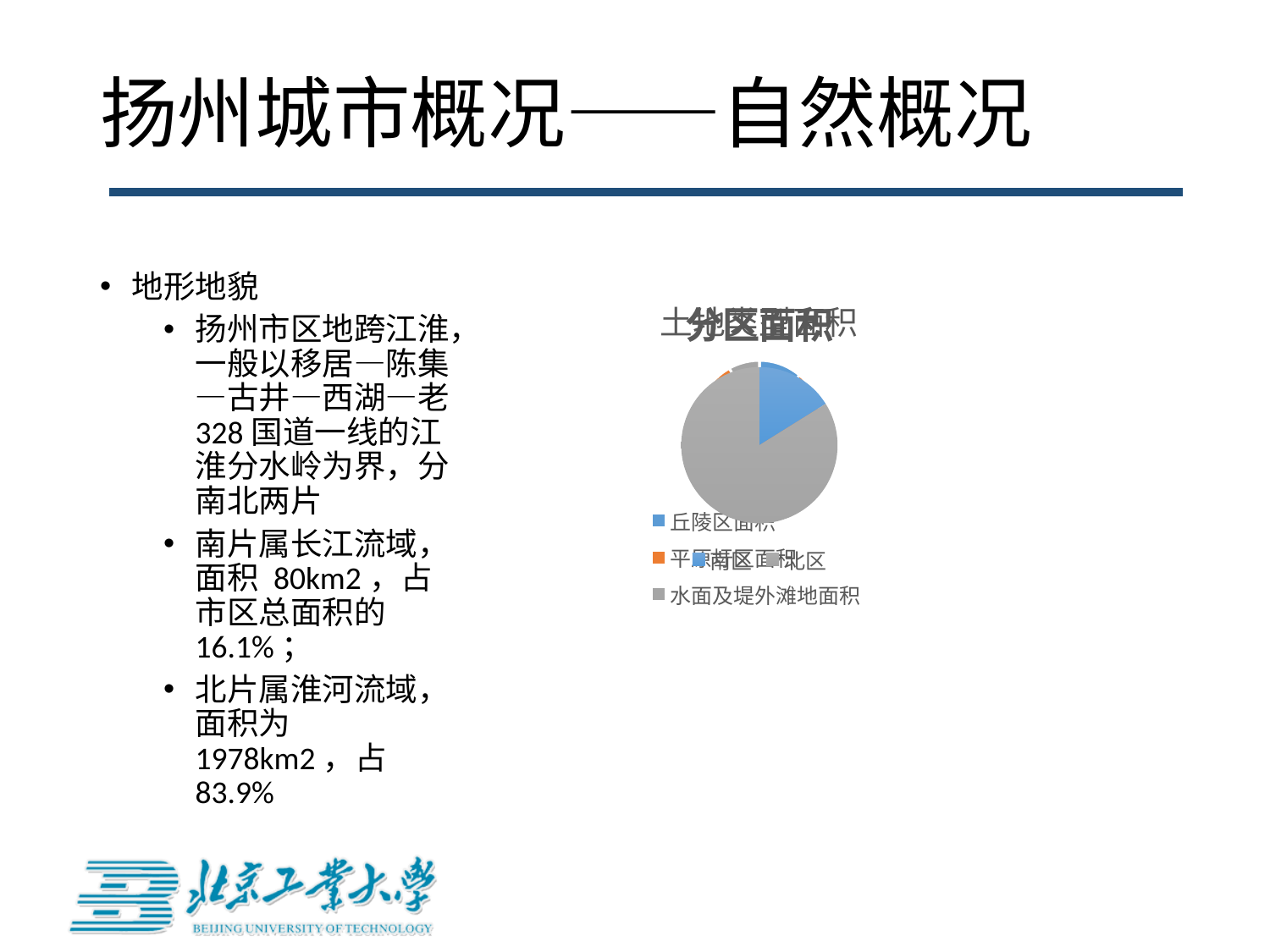

# 扬州城市概况——自然概况
地形地貌
扬州市区地跨江淮，一般以移居—陈集—古井—西湖—老328国道一线的江淮分水岭为界，分南北两片
南片属长江流域，面积 80km2，占市区总面积的16.1%；
北片属淮河流域，面积为 1978km2，占 83.9%

### Chart:

| Category | 土地类型面积 |
|---|---|
| 丘陵区面积 | 265.6 |
| 平原圩区面积  | 1901.0 |
| 水面及堤外滩地面积  | 191.4 |

### Chart: 分区面积

| Category | 销售额 |
|---|---|
| 南区 | 380.0 |
| 北区 | 1978.0 |